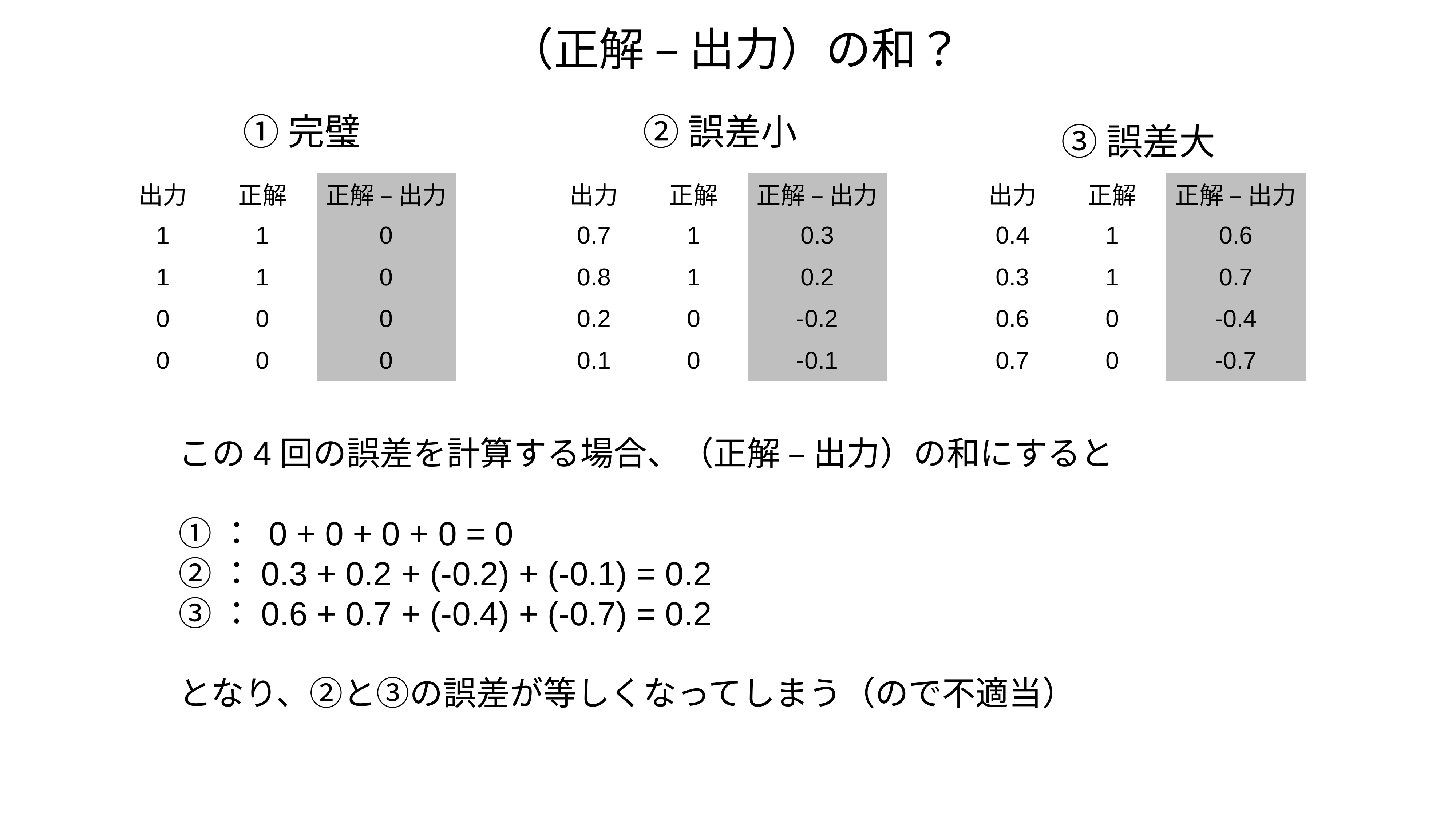

（正解 – 出力）の和？
①完璧
②誤差小
③誤差大
| 出力 | 正解 | 正解 – 出力 |
| --- | --- | --- |
| 1 | 1 | 0 |
| 1 | 1 | 0 |
| 0 | 0 | 0 |
| 0 | 0 | 0 |
| 出力 | 正解 | 正解 – 出力 |
| --- | --- | --- |
| 0.7 | 1 | 0.3 |
| 0.8 | 1 | 0.2 |
| 0.2 | 0 | -0.2 |
| 0.1 | 0 | -0.1 |
| 出力 | 正解 | 正解 – 出力 |
| --- | --- | --- |
| 0.4 | 1 | 0.6 |
| 0.3 | 1 | 0.7 |
| 0.6 | 0 | -0.4 |
| 0.7 | 0 | -0.7 |
この4回の誤差を計算する場合、（正解 – 出力）の和にすると

①： 0 + 0 + 0 + 0 = 0
②：0.3 + 0.2 + (-0.2) + (-0.1) = 0.2
③：0.6 + 0.7 + (-0.4) + (-0.7) = 0.2

となり、②と③の誤差が等しくなってしまう（ので不適当）